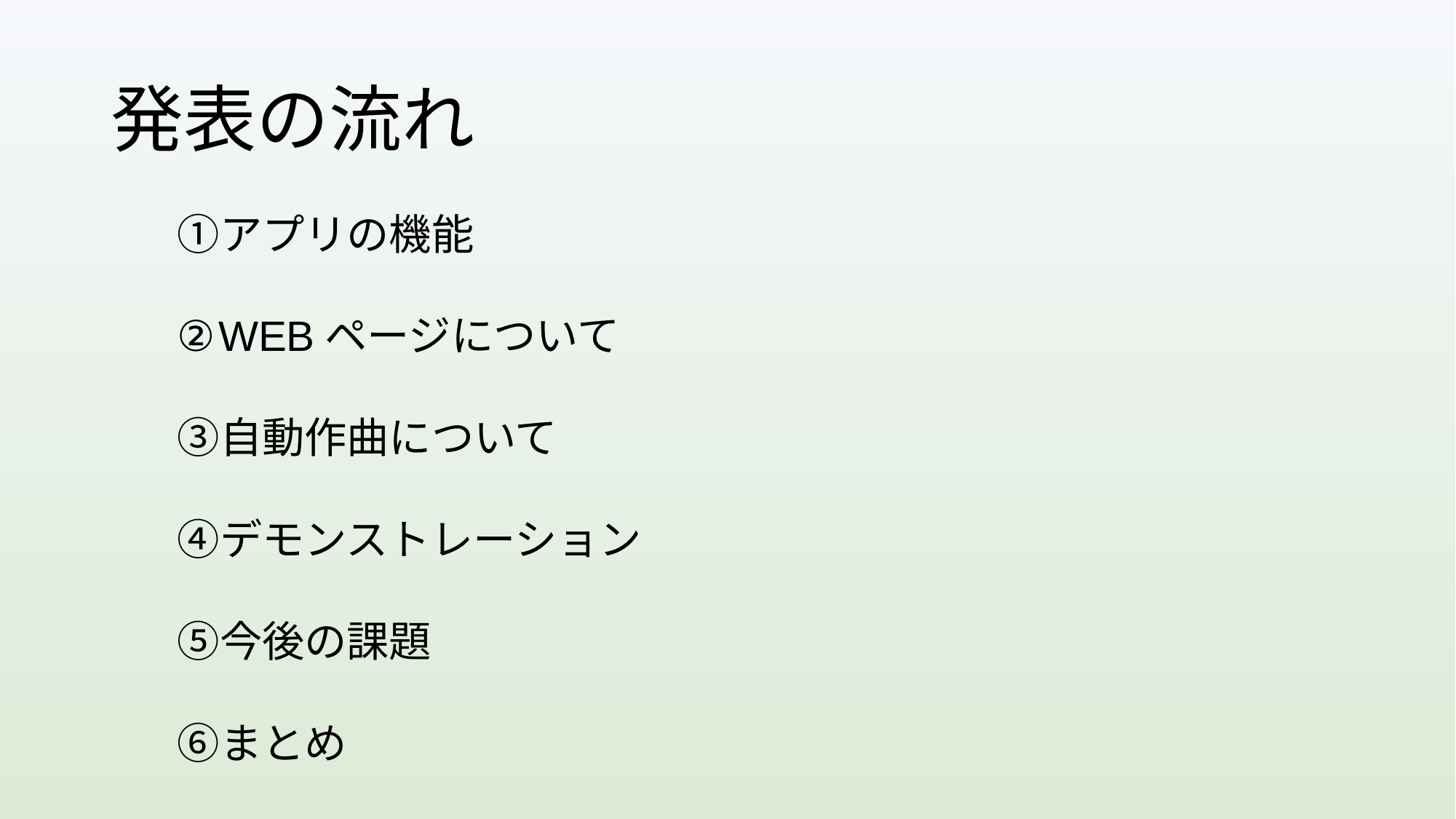

# 発表の流れ
アプリの機能

WEBページについて

自動作曲について

デモンストレーション

今後の課題

まとめ